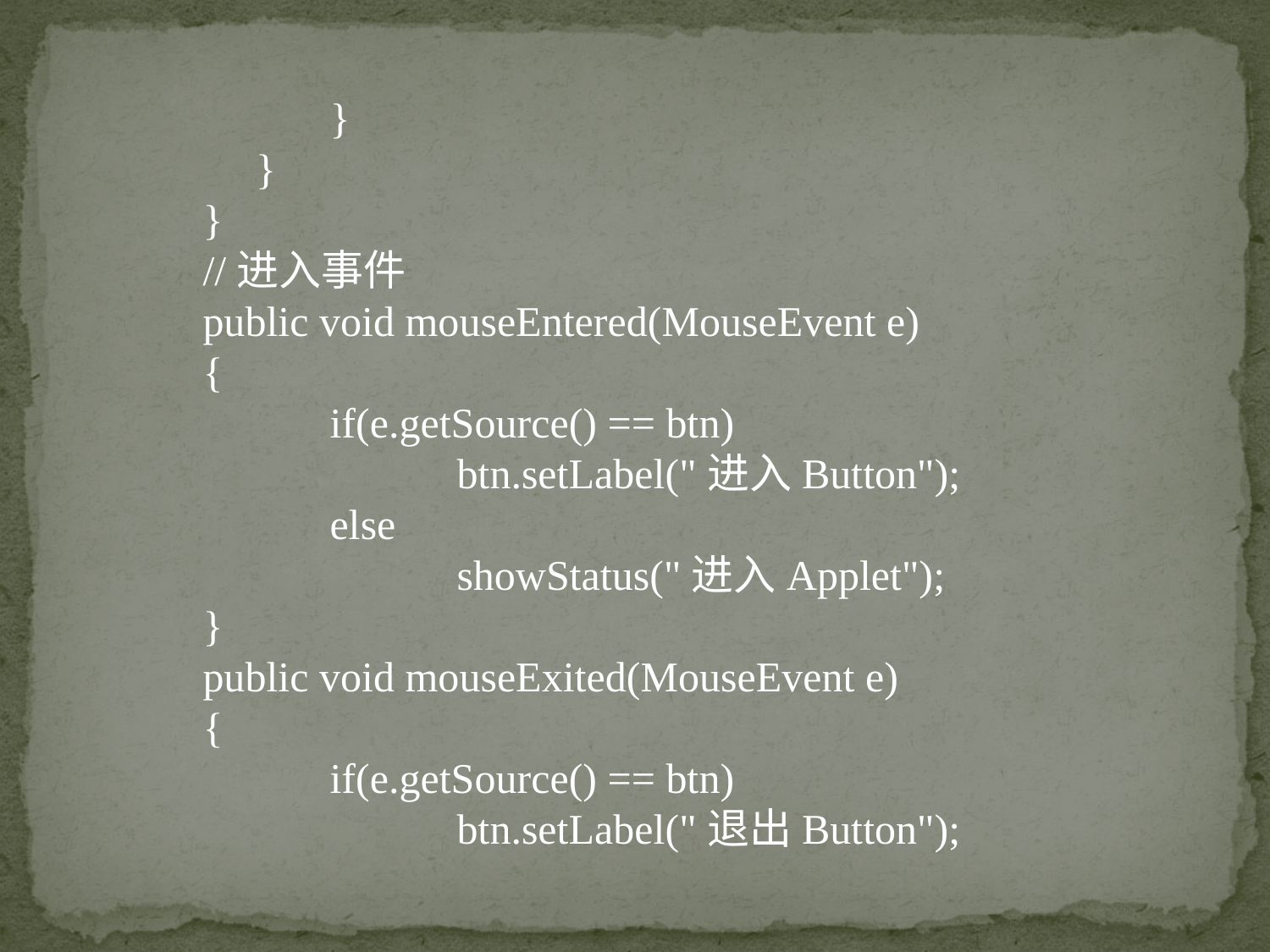

}
     }
}
//进入事件
public void mouseEntered(MouseEvent e)
{
	if(e.getSource() == btn)
		btn.setLabel("进入Button");
	else
		showStatus("进入Applet");
}
public void mouseExited(MouseEvent e)
{
	if(e.getSource() == btn)
		btn.setLabel("退出Button");